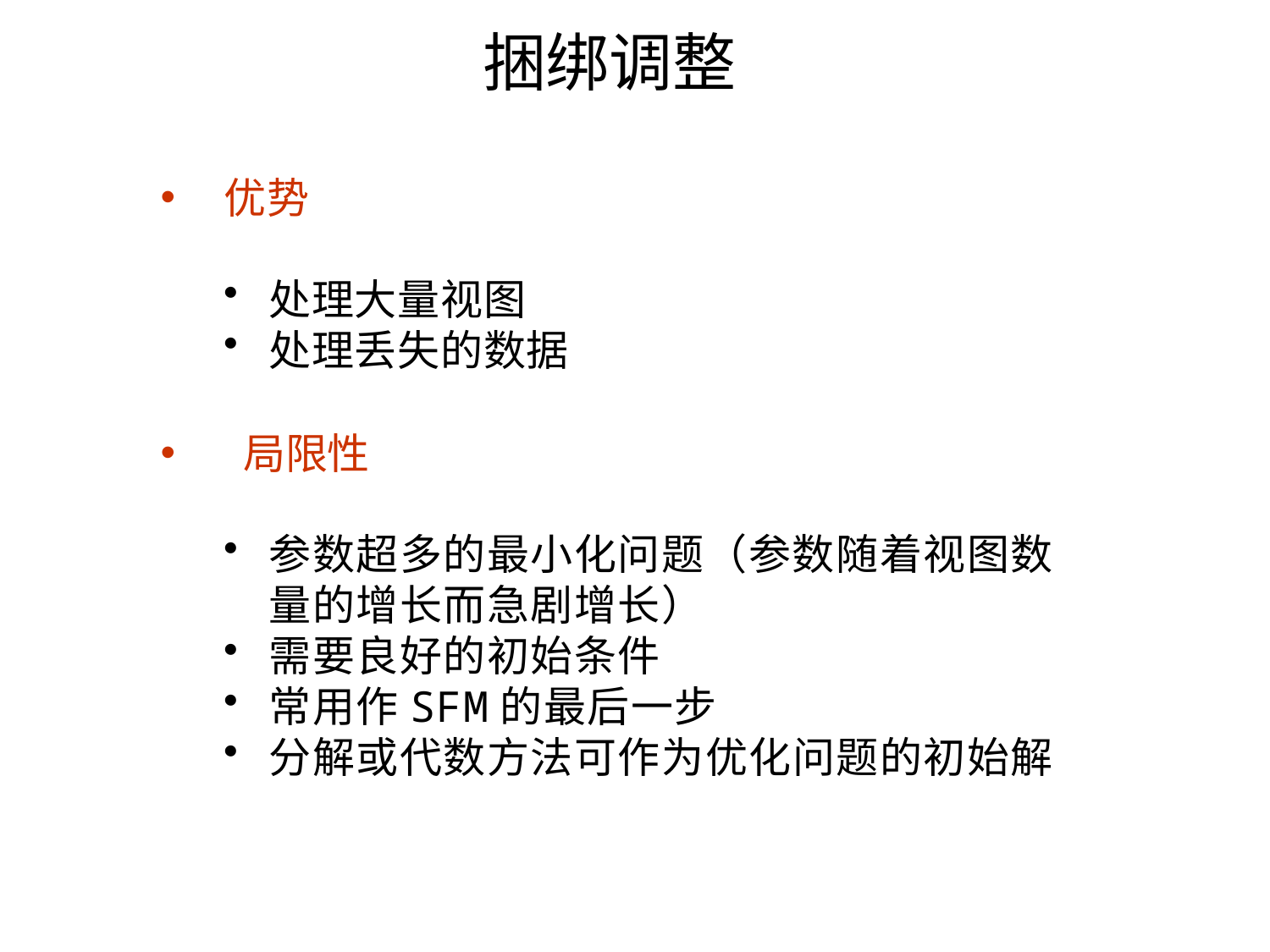

# 捆绑调整
优势

处理大量视图
处理丢失的数据

 局限性

参数超多的最小化问题（参数随着视图数量的增长而急剧增长）
需要良好的初始条件
常用作SFM的最后一步
分解或代数方法可作为优化问题的初始解